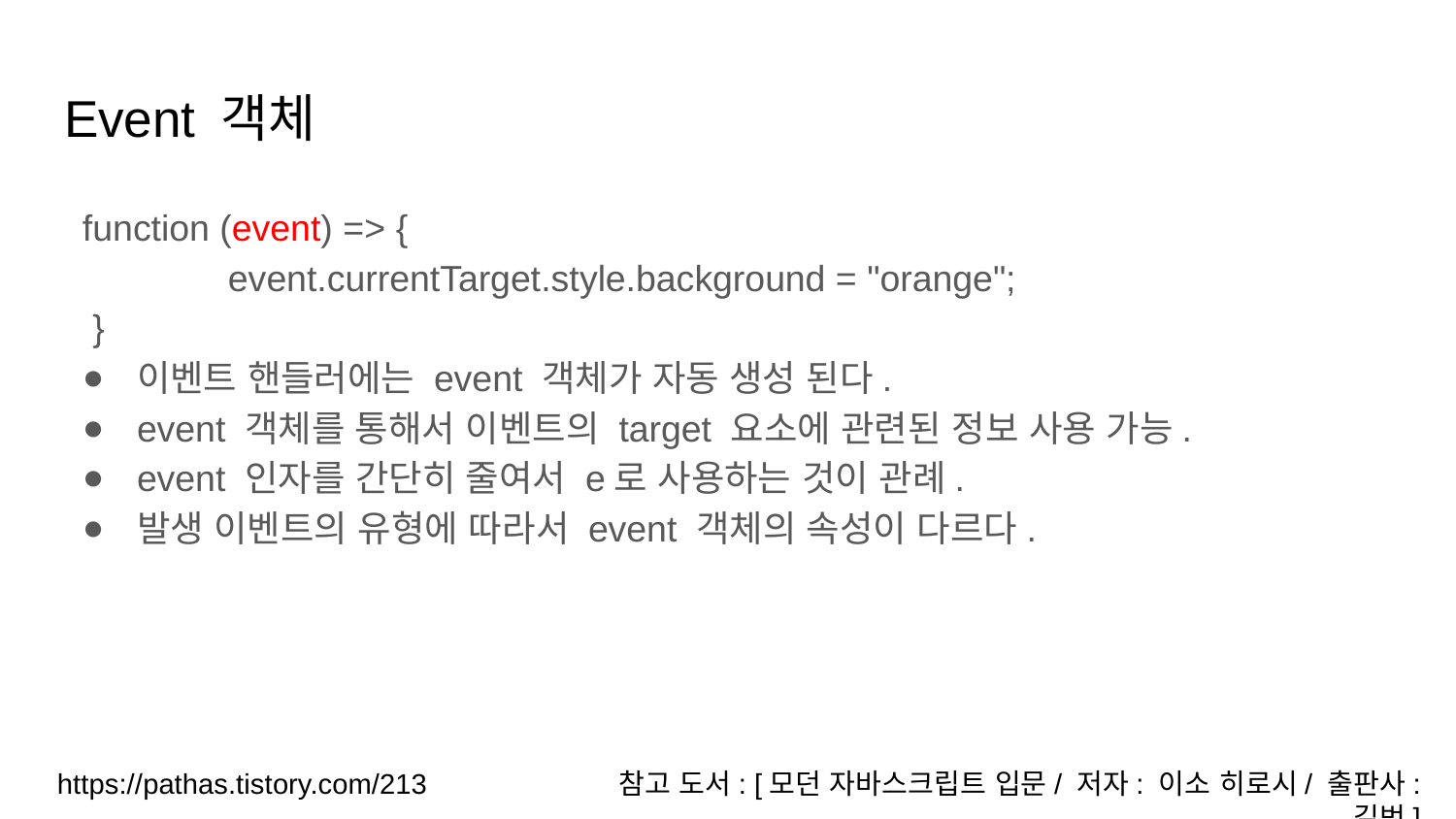

# Event 객체
function (event) => {
	event.currentTarget.style.background = "orange";
 }
이벤트 핸들러에는 event 객체가 자동 생성 된다.
event 객체를 통해서 이벤트의 target 요소에 관련된 정보 사용 가능.
event 인자를 간단히 줄여서 e로 사용하는 것이 관례.
발생 이벤트의 유형에 따라서 event 객체의 속성이 다르다.

https://pathas.tistory.com/213
참고 도서: [모던 자바스크립트 입문/ 저자: 이소 히로시/ 출판사: 길벗]